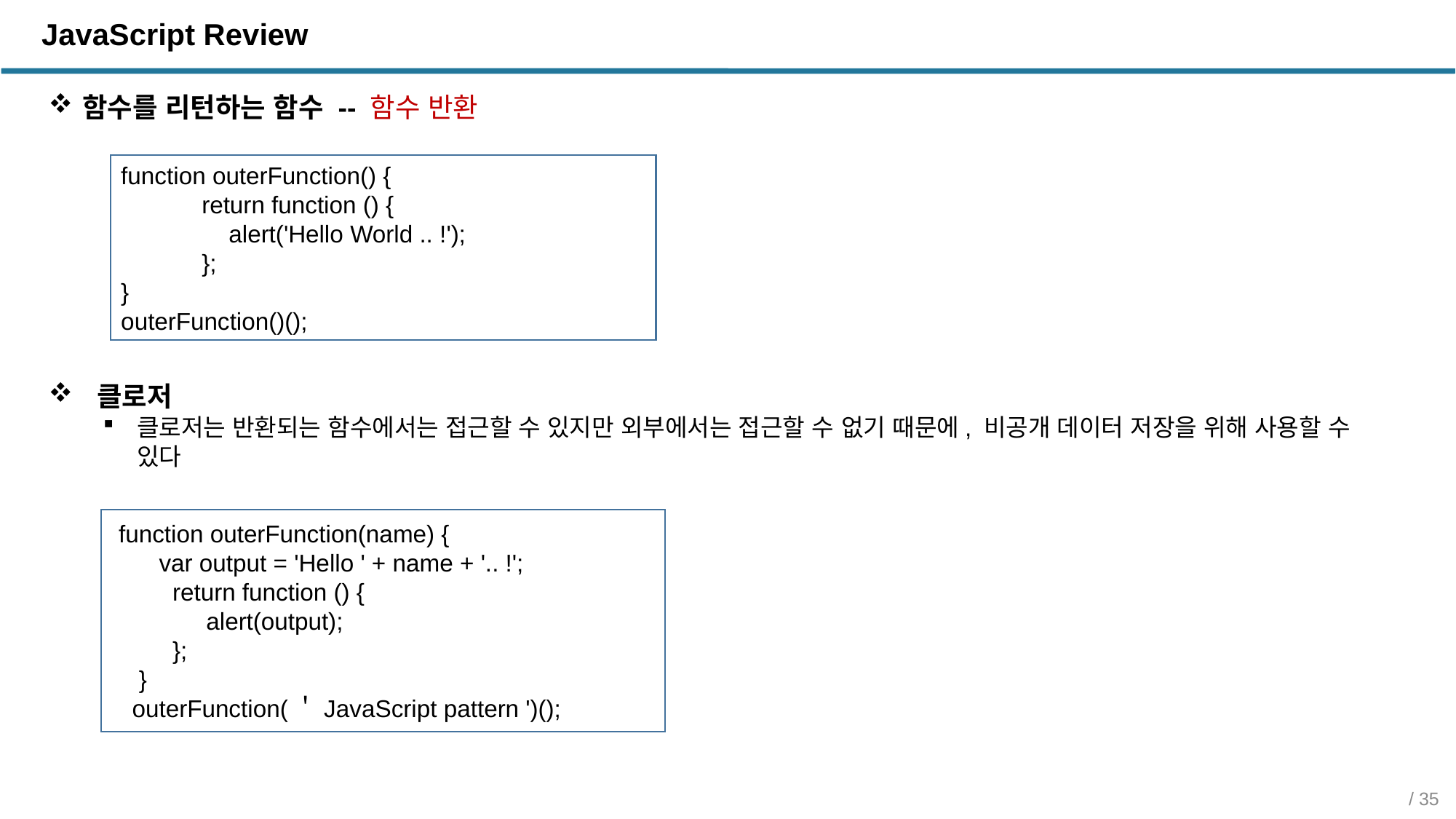

JavaScript Review
함수를 리턴하는 함수 -- 함수 반환

function outerFunction() {
            return function () {
                alert('Hello World .. !');
            };
}
outerFunction()();

 클로저
클로저는 반환되는 함수에서는 접근할 수 있지만 외부에서는 접근할 수 없기 때문에, 비공개 데이터 저장을 위해 사용할 수 있다

 function outerFunction(name) {
       var output = 'Hello ' + name + '.. !';
         return function () {
              alert(output);
         };
    }
   outerFunction(＇JavaScript pattern ')();

/ 35